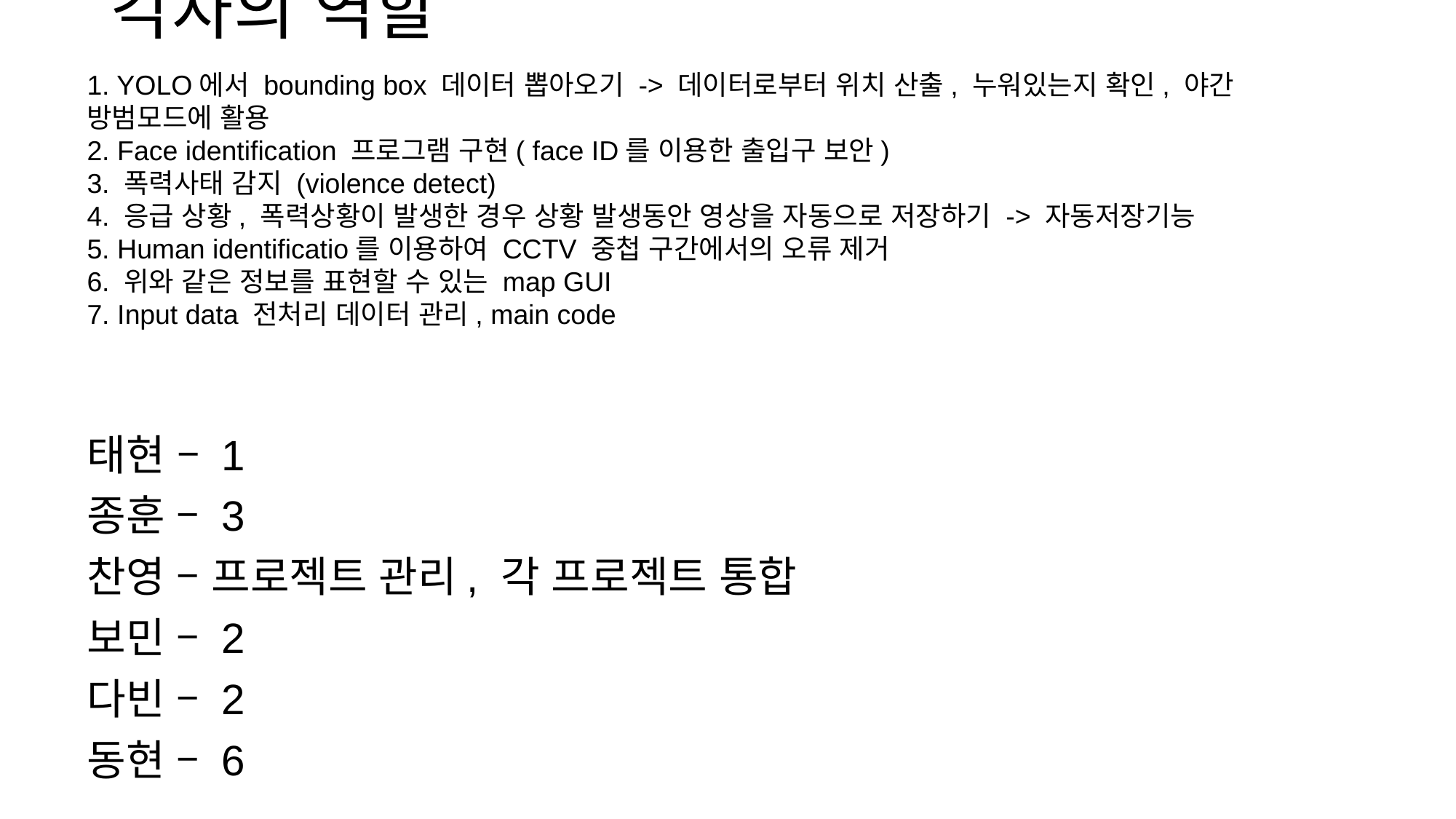

# 각자의 역할
1. YOLO에서 bounding box 데이터 뽑아오기 -> 데이터로부터 위치 산출, 누워있는지 확인, 야간 방범모드에 활용
2. Face identification 프로그램 구현( face ID를 이용한 출입구 보안)
3. 폭력사태 감지 (violence detect)
4. 응급 상황, 폭력상황이 발생한 경우 상황 발생동안 영상을 자동으로 저장하기 -> 자동저장기능
5. Human identificatio를 이용하여 CCTV 중첩 구간에서의 오류 제거
6. 위와 같은 정보를 표현할 수 있는 map GUI
7. Input data 전처리 데이터 관리, main code
태현 – 1
종훈 – 3
찬영 – 프로젝트 관리, 각 프로젝트 통합
보민 – 2
다빈 – 2
동현 – 6